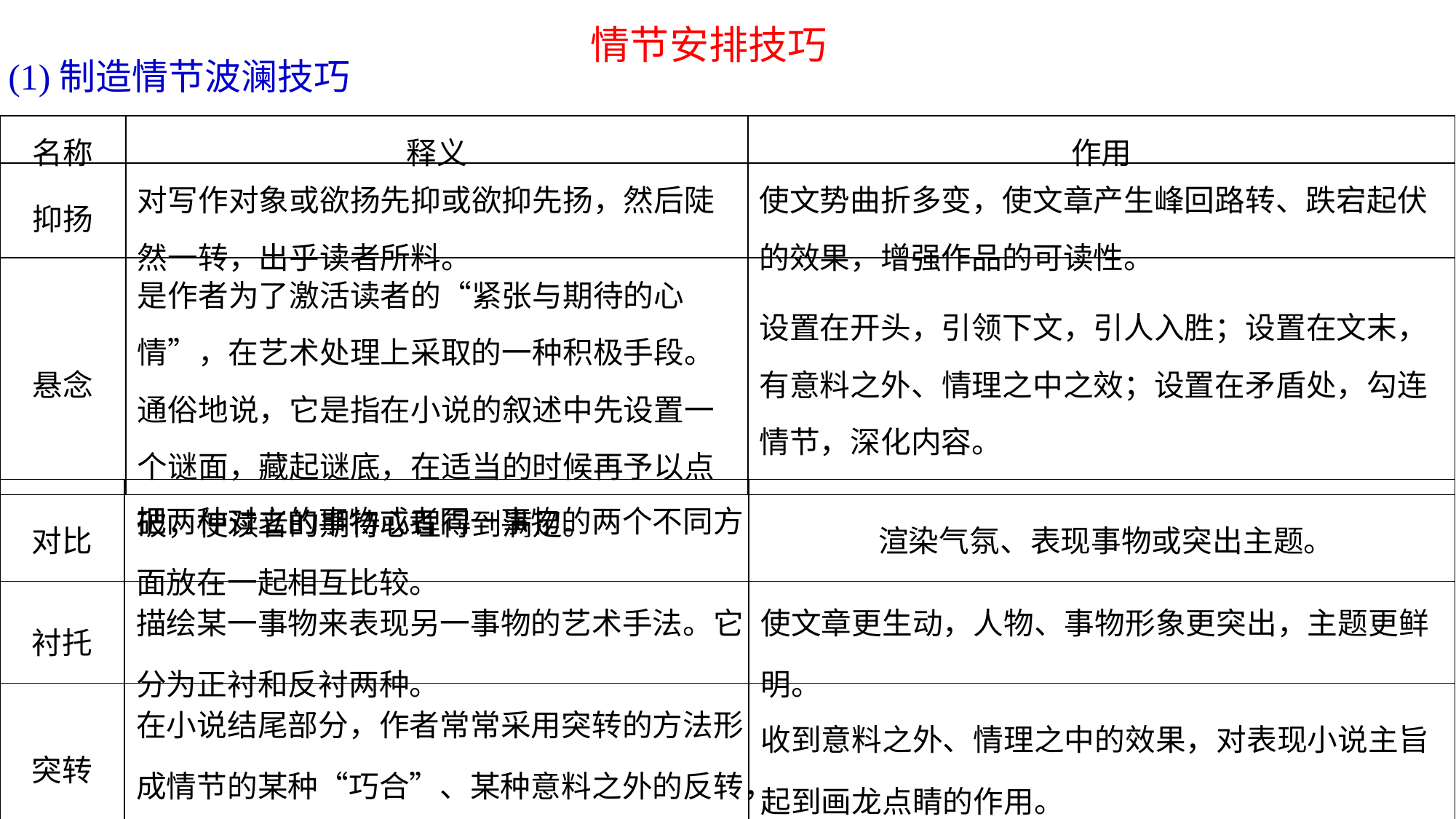

情节安排技巧
(1)制造情节波澜技巧
| 名称 | 释义 | 作用 |
| --- | --- | --- |
| 抑扬 | 对写作对象或欲扬先抑或欲抑先扬，然后陡然一转，出乎读者所料。 | 使文势曲折多变，使文章产生峰回路转、跌宕起伏的效果，增强作品的可读性。 |
| 悬念 | 是作者为了激活读者的“紧张与期待的心情”，在艺术处理上采取的一种积极手段。通俗地说，它是指在小说的叙述中先设置一个谜面，藏起谜底，在适当的时候再予以点破，使读者的期待心理得到满足。 | 设置在开头，引领下文，引人入胜；设置在文末，有意料之外、情理之中之效；设置在矛盾处，勾连情节，深化内容。 |

| 对比 | 把两种对立的事物或者同一事物的两个不同方面放在一起相互比较。 | 渲染气氛、表现事物或突出主题。 |
| --- | --- | --- |
| 衬托 | 描绘某一事物来表现另一事物的艺术手法。它分为正衬和反衬两种。 | 使文章更生动，人物、事物形象更突出，主题更鲜明。 |
| 突转 | 在小说结尾部分，作者常常采用突转的方法形成情节的某种“巧合”、某种意料之外的反转，或者是人物性格的“急剧改变”。 | 收到意料之外、情理之中的效果，对表现小说主旨起到画龙点睛的作用。 |